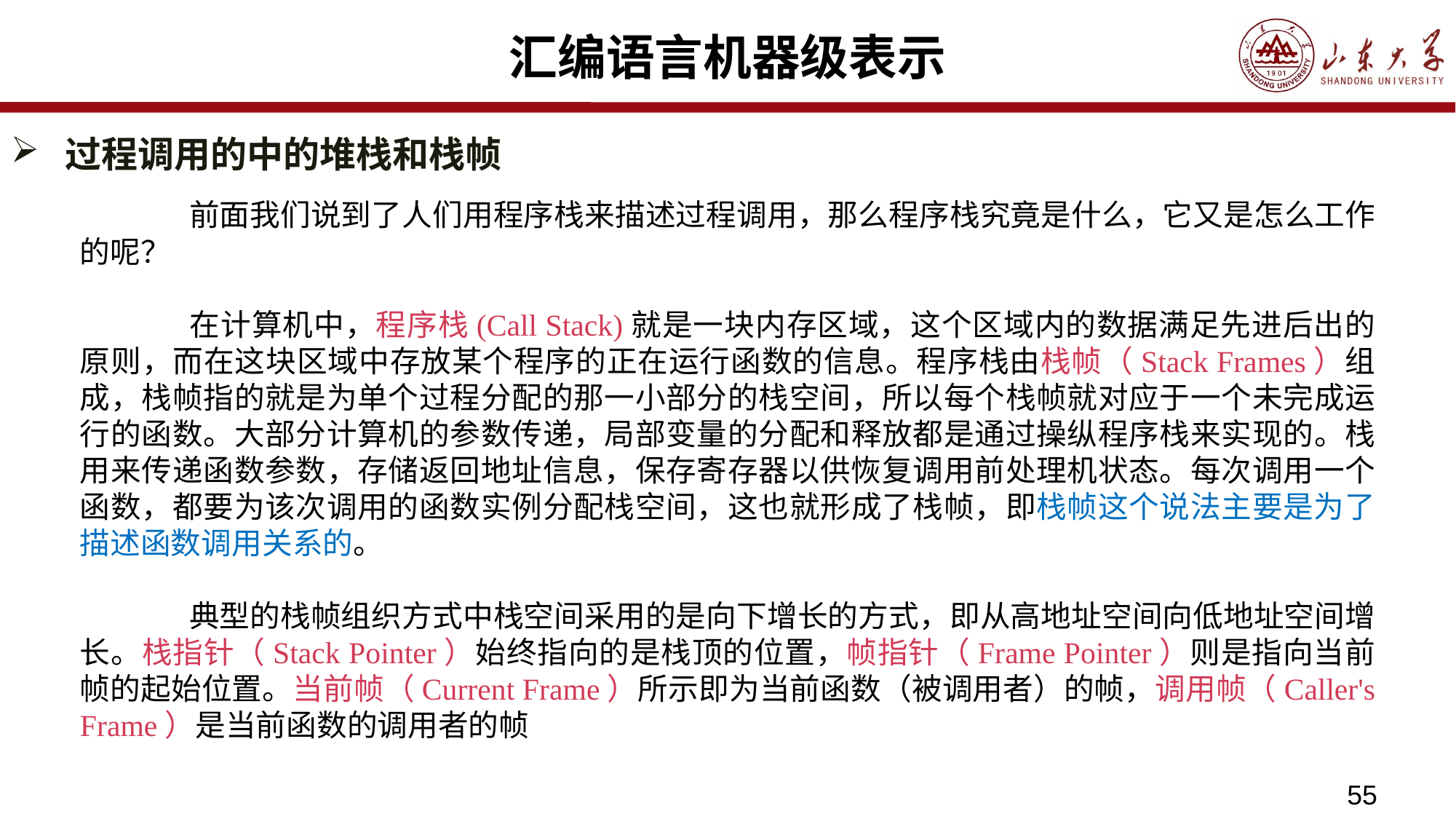

# 汇编语言机器级表示
过程调用的中的堆栈和栈帧
	前面我们说到了人们用程序栈来描述过程调用，那么程序栈究竟是什么，它又是怎么工作的呢？

	在计算机中，程序栈(Call Stack)就是一块内存区域，这个区域内的数据满足先进后出的原则，而在这块区域中存放某个程序的正在运行函数的信息。程序栈由栈帧（Stack Frames）组成，栈帧指的就是为单个过程分配的那一小部分的栈空间，所以每个栈帧就对应于一个未完成运行的函数。大部分计算机的参数传递，局部变量的分配和释放都是通过操纵程序栈来实现的。栈用来传递函数参数，存储返回地址信息，保存寄存器以供恢复调用前处理机状态。每次调用一个函数，都要为该次调用的函数实例分配栈空间，这也就形成了栈帧，即栈帧这个说法主要是为了描述函数调用关系的。

	典型的栈帧组织方式中栈空间采用的是向下增长的方式，即从高地址空间向低地址空间增长。栈指针（Stack Pointer）始终指向的是栈顶的位置，帧指针（Frame Pointer）则是指向当前帧的起始位置。当前帧（Current Frame）所示即为当前函数（被调用者）的帧，调用帧（Caller's Frame）是当前函数的调用者的帧
55